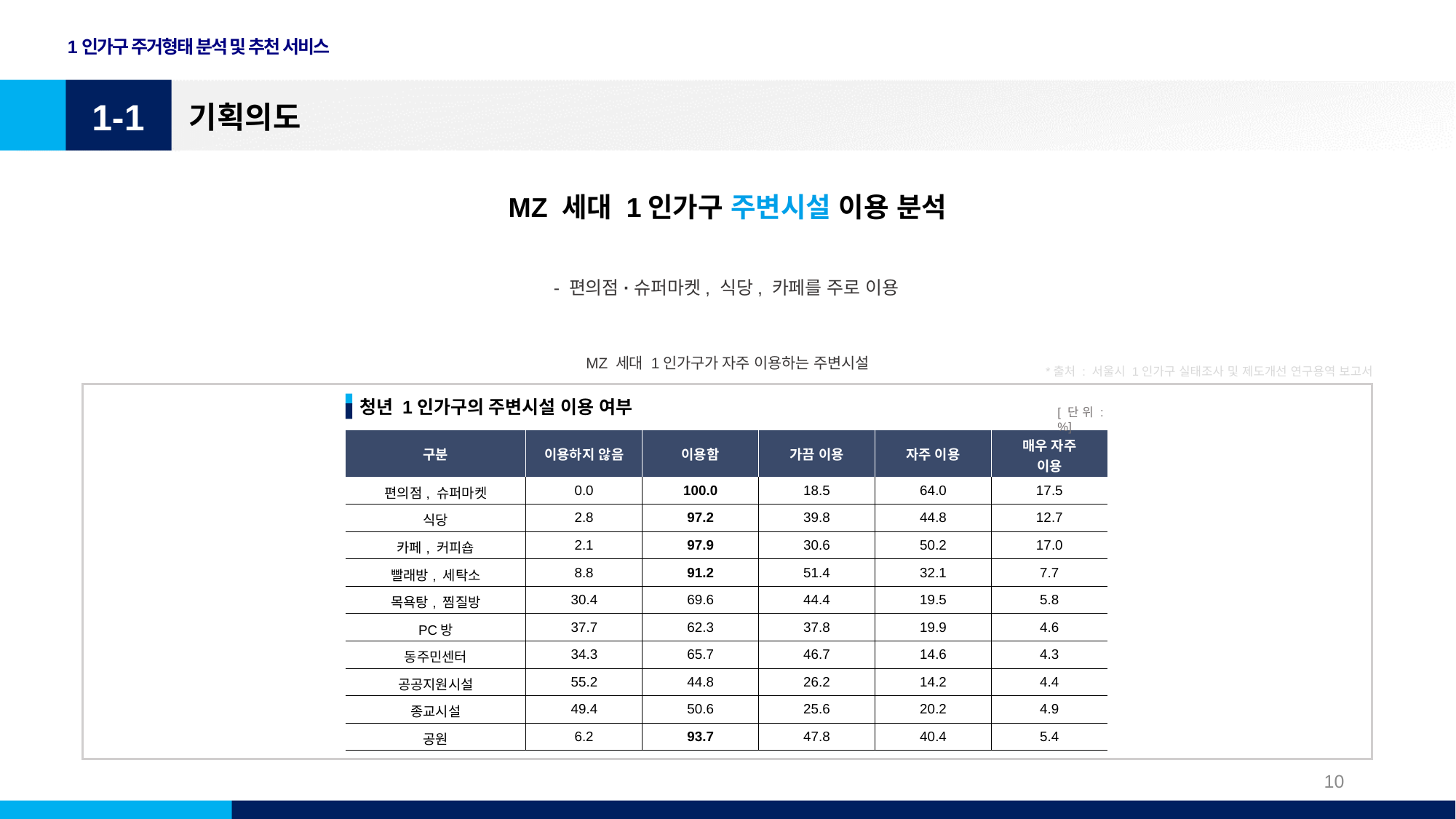

1인가구 주거형태 분석 및 추천 서비스
1-1
기획의도
MZ 세대 1인가구 주변시설 이용 분석
- 편의점·슈퍼마켓, 식당, 카페를 주로 이용
MZ 세대 1인가구가 자주 이용하는 주변시설
*출처 : 서울시 1인가구 실태조사 및 제도개선 연구용역 보고서

청년 1인가구의 주변시설 이용 여부

[단위: %]
| 구분 | 이용하지 않음 | 이용함 | 가끔 이용 | 자주 이용 | 매우 자주 이용 |
| --- | --- | --- | --- | --- | --- |
| 편의점, 슈퍼마켓 | 0.0 | 100.0 | 18.5 | 64.0 | 17.5 |
| 식당 | 2.8 | 97.2 | 39.8 | 44.8 | 12.7 |
| 카페, 커피숍 | 2.1 | 97.9 | 30.6 | 50.2 | 17.0 |
| 빨래방, 세탁소 | 8.8 | 91.2 | 51.4 | 32.1 | 7.7 |
| 목욕탕, 찜질방 | 30.4 | 69.6 | 44.4 | 19.5 | 5.8 |
| PC방 | 37.7 | 62.3 | 37.8 | 19.9 | 4.6 |
| 동주민센터 | 34.3 | 65.7 | 46.7 | 14.6 | 4.3 |
| 공공지원시설 | 55.2 | 44.8 | 26.2 | 14.2 | 4.4 |
| 종교시설 | 49.4 | 50.6 | 25.6 | 20.2 | 4.9 |
| 공원 | 6.2 | 93.7 | 47.8 | 40.4 | 5.4 |
10